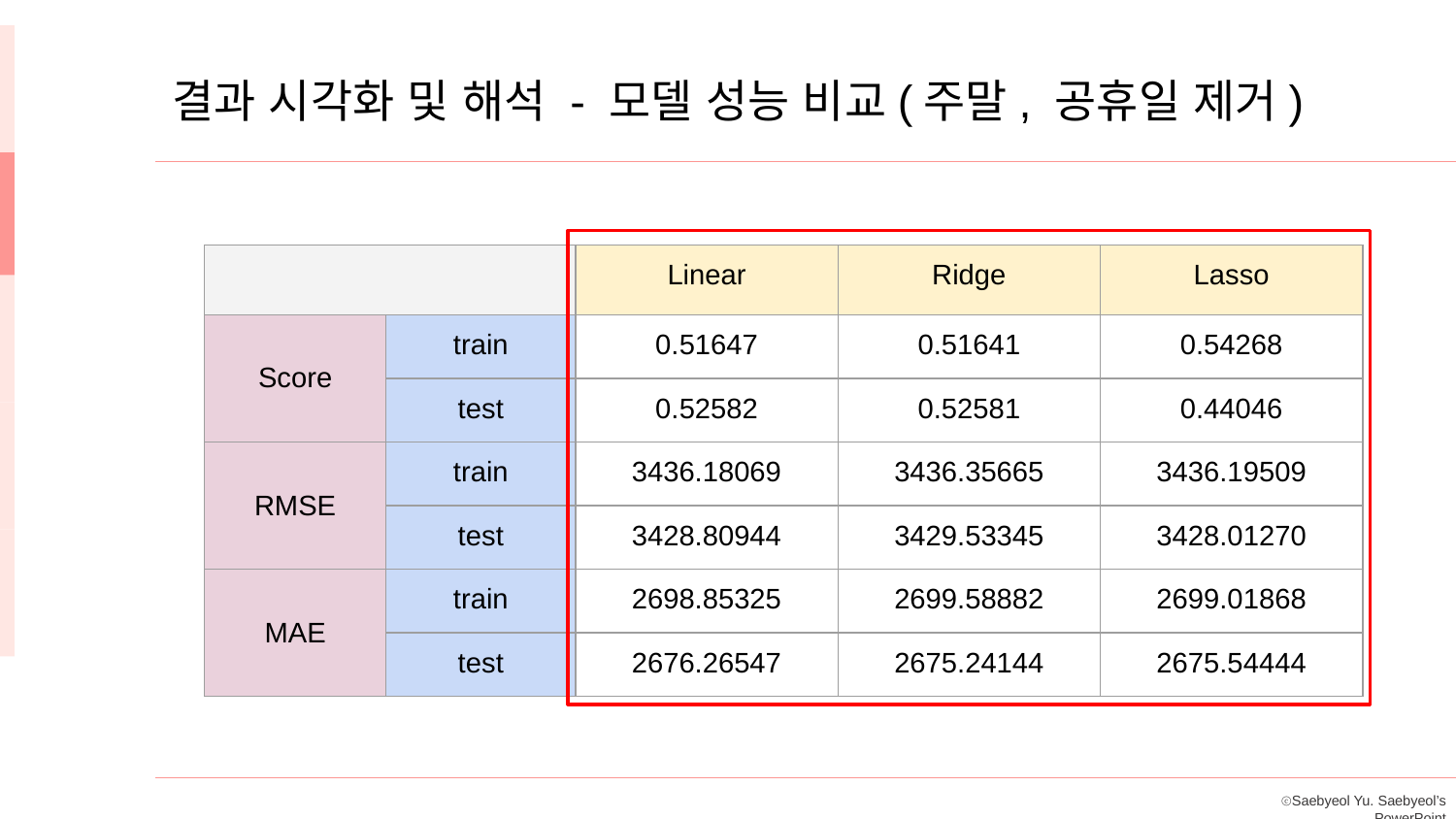

결과 시각화 및 해석 - 모델 성능 비교(주말, 공휴일 제거)

|  |  | Linear | Ridge | Lasso |
| --- | --- | --- | --- | --- |
| Score | train | 0.51647 | 0.51641 | 0.54268 |
|  | test | 0.52582 | 0.52581 | 0.44046 |
| RMSE | train | 3436.18069 | 3436.35665 | 3436.19509 |
|  | test | 3428.80944 | 3429.53345 | 3428.01270 |
| MAE | train | 2698.85325 | 2699.58882 | 2699.01868 |
|  | test | 2676.26547 | 2675.24144 | 2675.54444 |